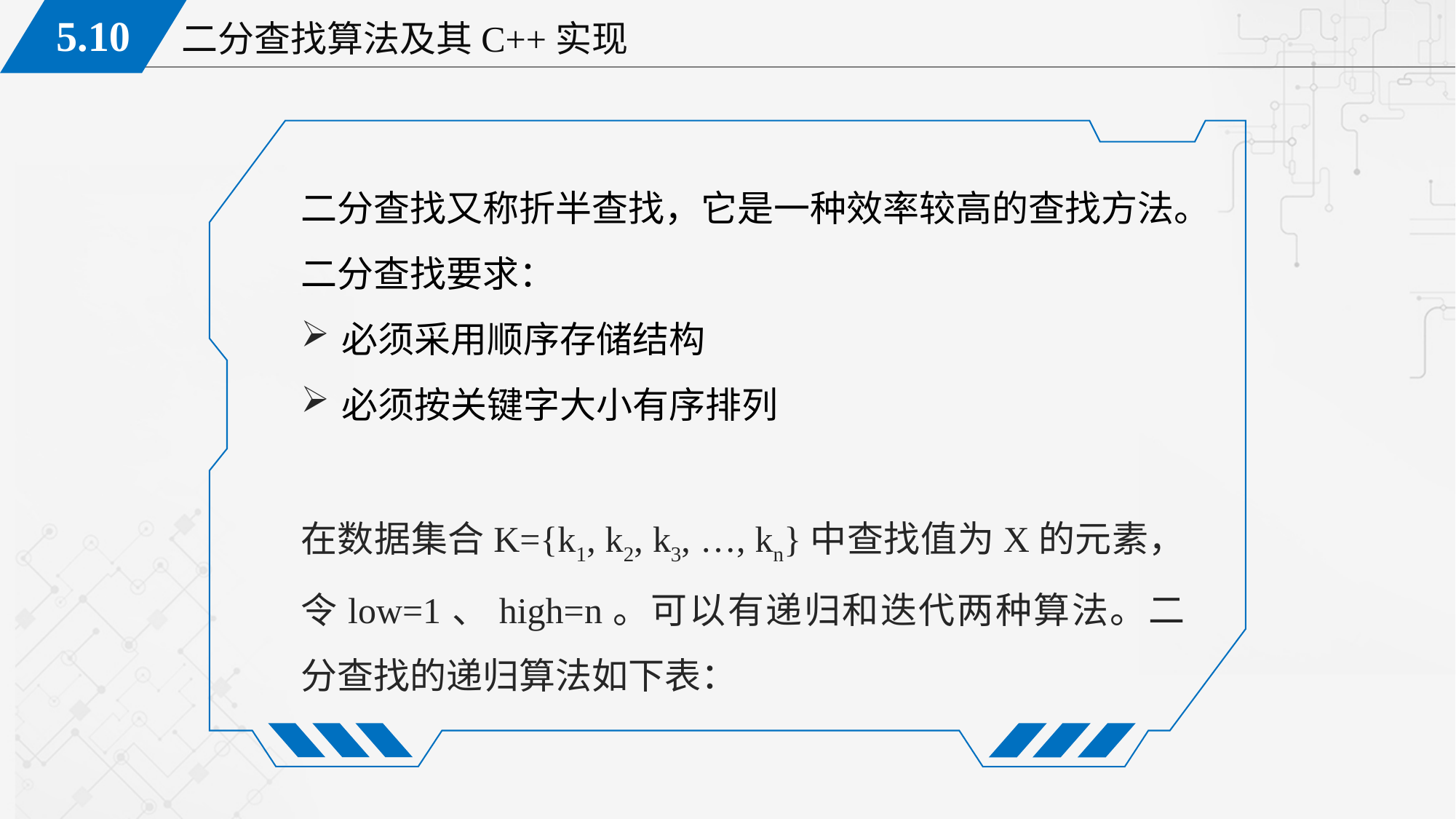

二分查找又称折半查找，它是一种效率较高的查找方法。
二分查找要求：
必须采用顺序存储结构
必须按关键字大小有序排列

在数据集合K={k1, k2, k3, …, kn}中查找值为X的元素，令low=1、high=n。可以有递归和迭代两种算法。二分查找的递归算法如下表：